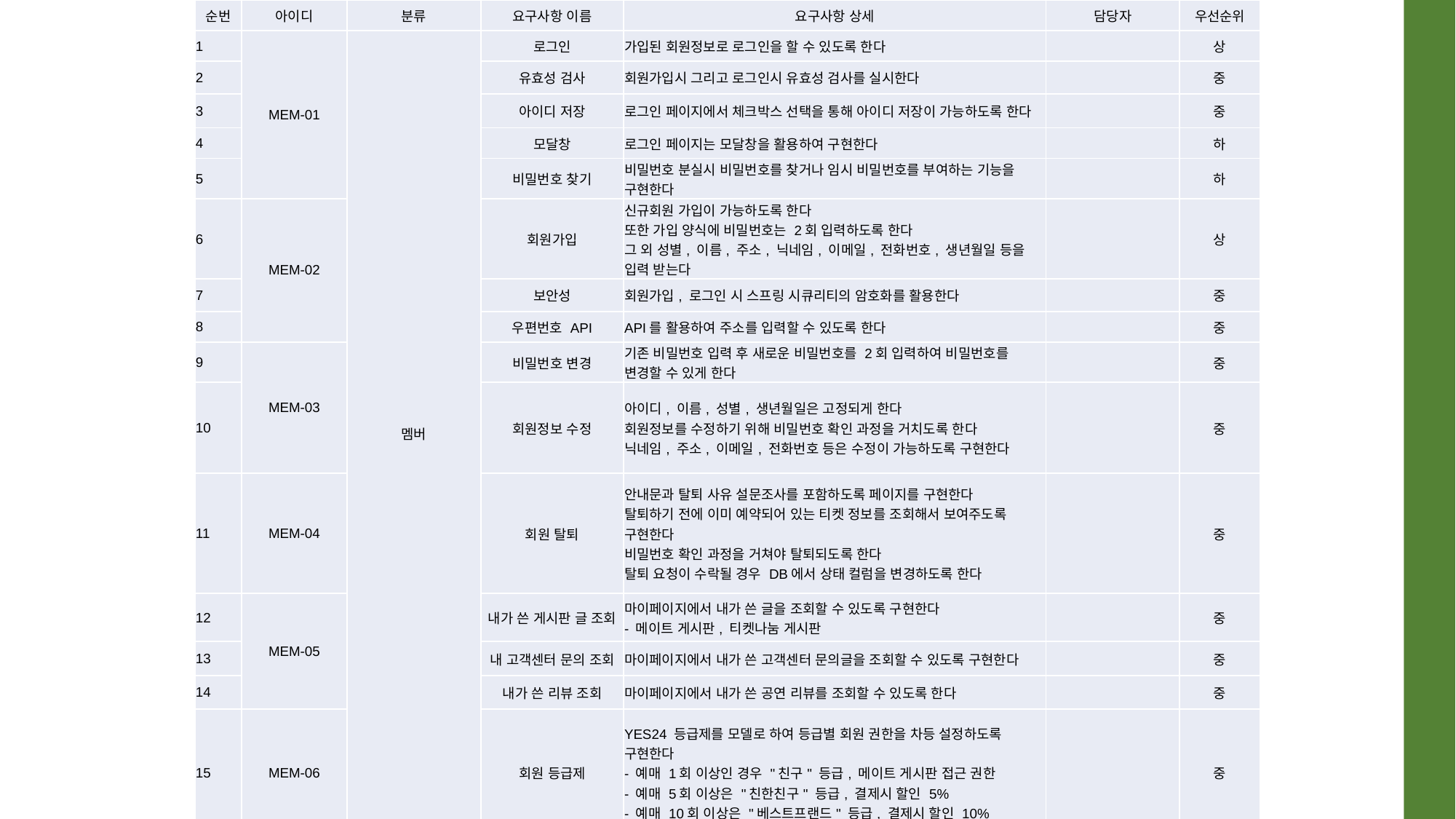

| 순번 | 아이디 | 분류 | 요구사항 이름 | 요구사항 상세 | 담당자 | 우선순위 |
| --- | --- | --- | --- | --- | --- | --- |
| 1 | MEM-01 | 멤버 | 로그인 | 가입된 회원정보로 로그인을 할 수 있도록 한다 |  | 상 |
| 2 |  |  | 유효성 검사 | 회원가입시 그리고 로그인시 유효성 검사를 실시한다 |  | 중 |
| 3 |  |  | 아이디 저장 | 로그인 페이지에서 체크박스 선택을 통해 아이디 저장이 가능하도록 한다 |  | 중 |
| 4 |  |  | 모달창 | 로그인 페이지는 모달창을 활용하여 구현한다 |  | 하 |
| 5 |  |  | 비밀번호 찾기 | 비밀번호 분실시 비밀번호를 찾거나 임시 비밀번호를 부여하는 기능을 구현한다 |  | 하 |
| 6 | MEM-02 |  | 회원가입 | 신규회원 가입이 가능하도록 한다 또한 가입 양식에 비밀번호는 2회 입력하도록 한다 그 외 성별, 이름, 주소, 닉네임, 이메일, 전화번호, 생년월일 등을 입력 받는다 |  | 상 |
| 7 |  |  | 보안성 | 회원가입, 로그인 시 스프링 시큐리티의 암호화를 활용한다 |  | 중 |
| 8 |  |  | 우편번호 API | API를 활용하여 주소를 입력할 수 있도록 한다 |  | 중 |
| 9 | MEM-03 |  | 비밀번호 변경 | 기존 비밀번호 입력 후 새로운 비밀번호를 2회 입력하여 비밀번호를 변경할 수 있게 한다 |  | 중 |
| 10 |  |  | 회원정보 수정 | 아이디, 이름, 성별, 생년월일은 고정되게 한다 회원정보를 수정하기 위해 비밀번호 확인 과정을 거치도록 한다 닉네임, 주소, 이메일, 전화번호 등은 수정이 가능하도록 구현한다 |  | 중 |
| 11 | MEM-04 |  | 회원 탈퇴 | 안내문과 탈퇴 사유 설문조사를 포함하도록 페이지를 구현한다 탈퇴하기 전에 이미 예약되어 있는 티켓 정보를 조회해서 보여주도록 구현한다 비밀번호 확인 과정을 거쳐야 탈퇴되도록 한다 탈퇴 요청이 수락될 경우 DB에서 상태 컬럼을 변경하도록 한다 |  | 중 |
| 12 | MEM-05 |  | 내가 쓴 게시판 글 조회 | 마이페이지에서 내가 쓴 글을 조회할 수 있도록 구현한다 - 메이트 게시판, 티켓나눔 게시판 |  | 중 |
| 13 |  |  | 내 고객센터 문의 조회 | 마이페이지에서 내가 쓴 고객센터 문의글을 조회할 수 있도록 구현한다 |  | 중 |
| 14 |  |  | 내가 쓴 리뷰 조회 | 마이페이지에서 내가 쓴 공연 리뷰를 조회할 수 있도록 한다 |  | 중 |
| 15 | MEM-06 |  | 회원 등급제 | YES24 등급제를 모델로 하여 등급별 회원 권한을 차등 설정하도록 구현한다 - 예매 1회 이상인 경우 "친구" 등급, 메이트 게시판 접근 권한 - 예매 5회 이상은 "친한친구" 등급, 결제시 할인 5% - 예매 10회 이상은 "베스트프랜드" 등급, 결제시 할인 10% |  | 중 |